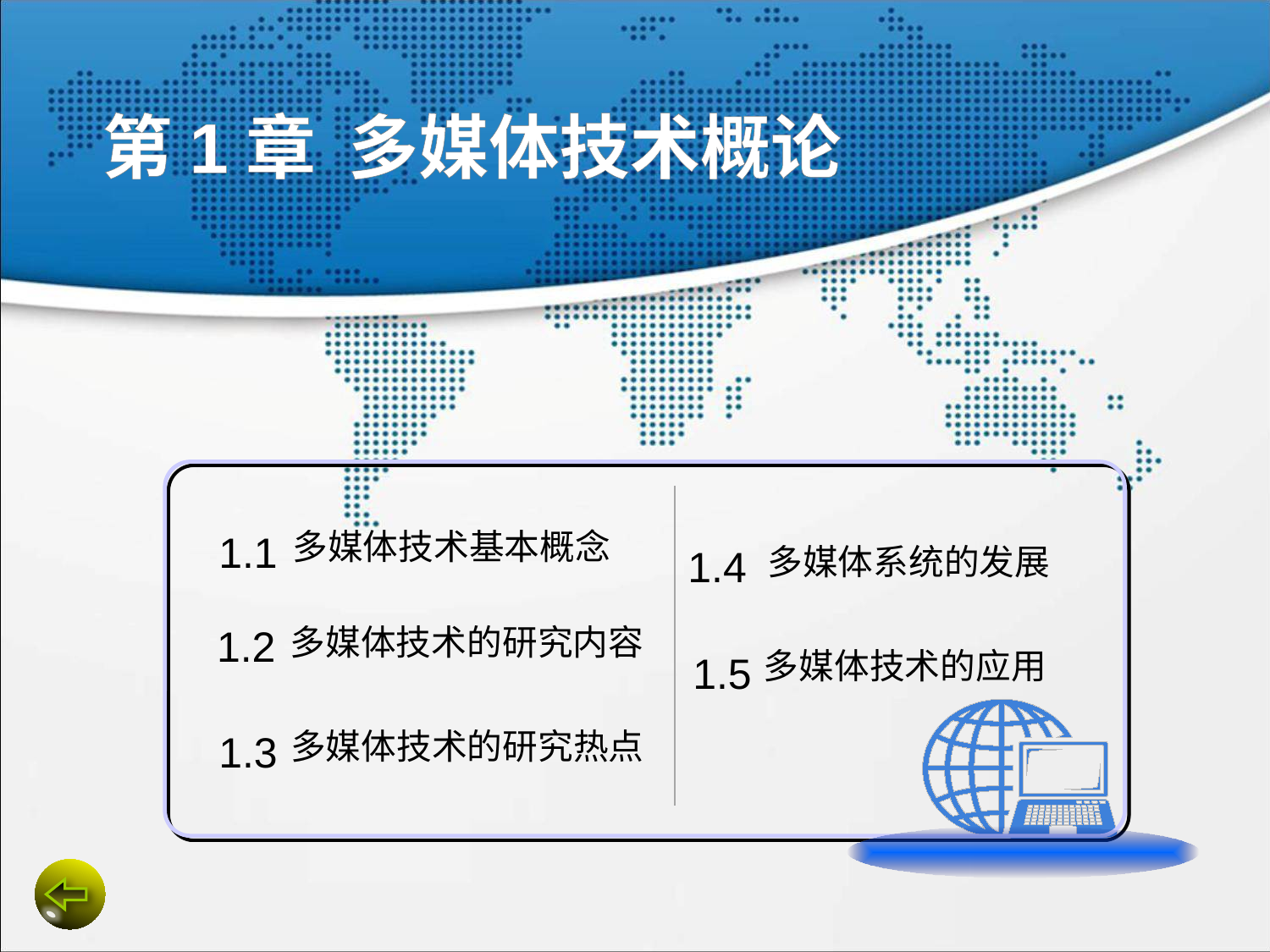

第1章  多媒体技术概论
1.1
多媒体技术基本概念
1.4
多媒体系统的发展
1.2
多媒体技术的研究内容

1.5
多媒体技术的应用
1.3
多媒体技术的研究热点